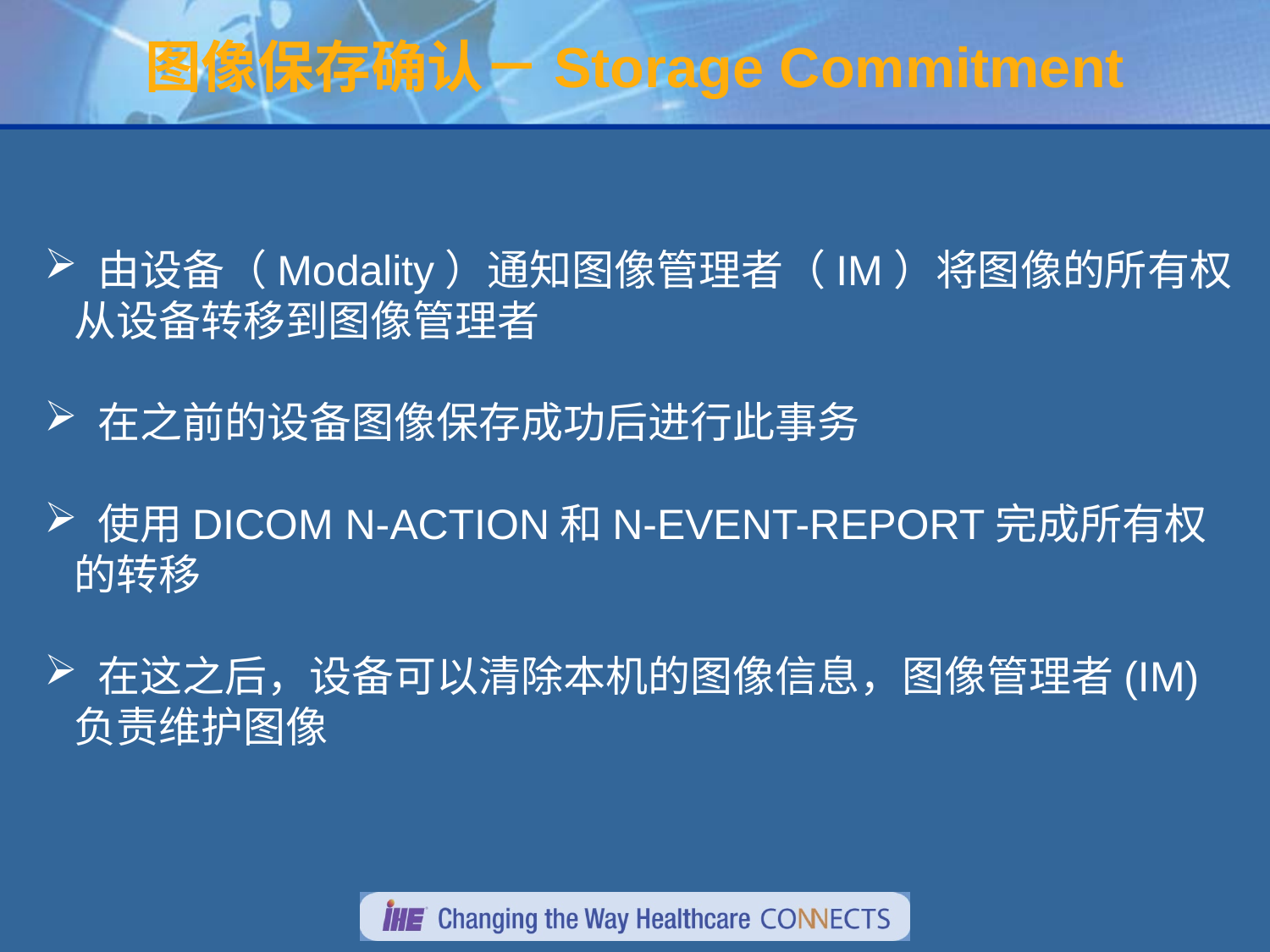

# 图像保存确认－Storage Commitment
 由设备（Modality）通知图像管理者（IM）将图像的所有权从设备转移到图像管理者

 在之前的设备图像保存成功后进行此事务

 使用DICOM N-ACTION和N-EVENT-REPORT完成所有权的转移

 在这之后，设备可以清除本机的图像信息，图像管理者(IM)负责维护图像